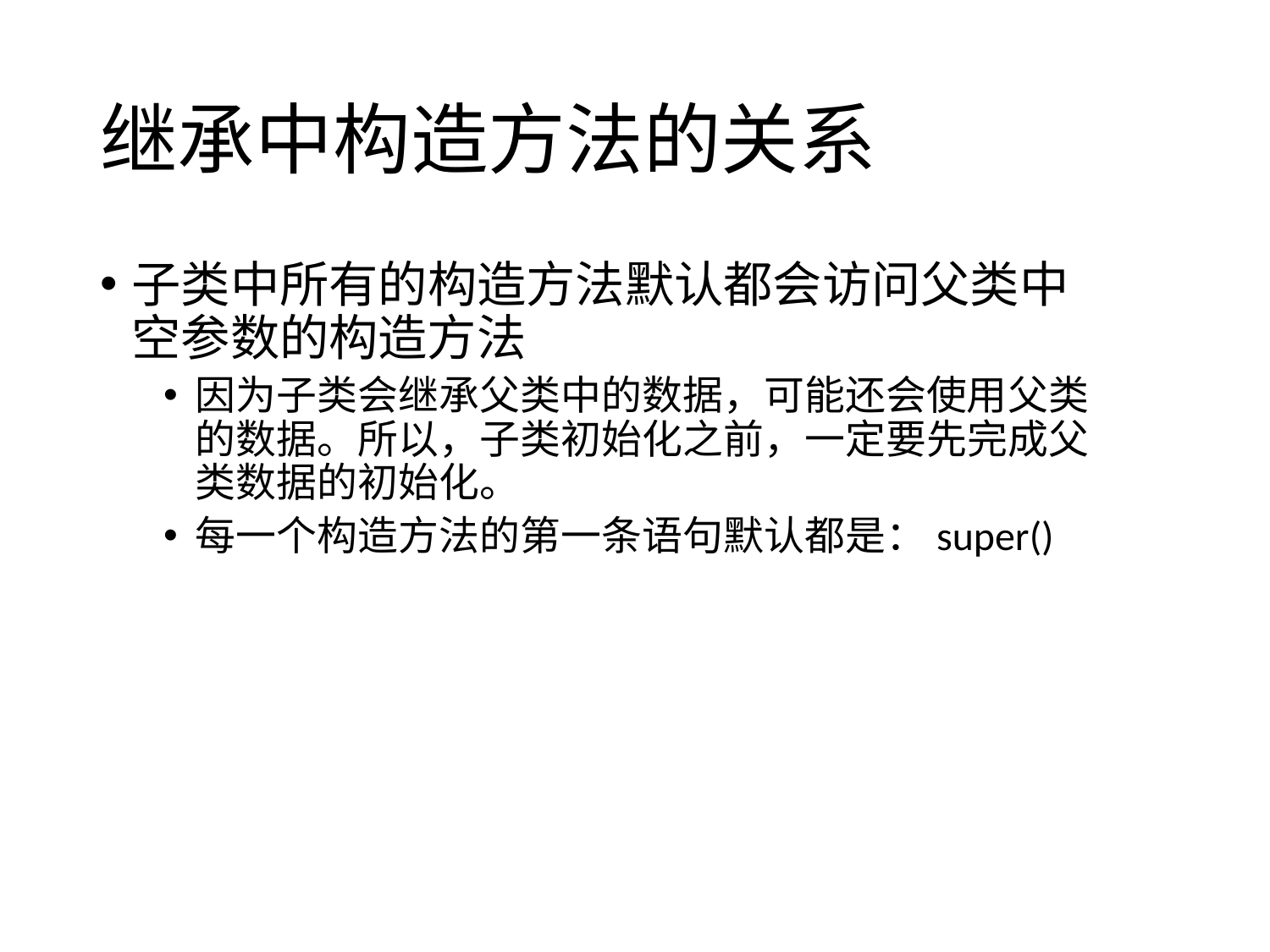

# 继承中构造方法的关系
子类中所有的构造方法默认都会访问父类中空参数的构造方法
因为子类会继承父类中的数据，可能还会使用父类的数据。所以，子类初始化之前，一定要先完成父类数据的初始化。
每一个构造方法的第一条语句默认都是：super()